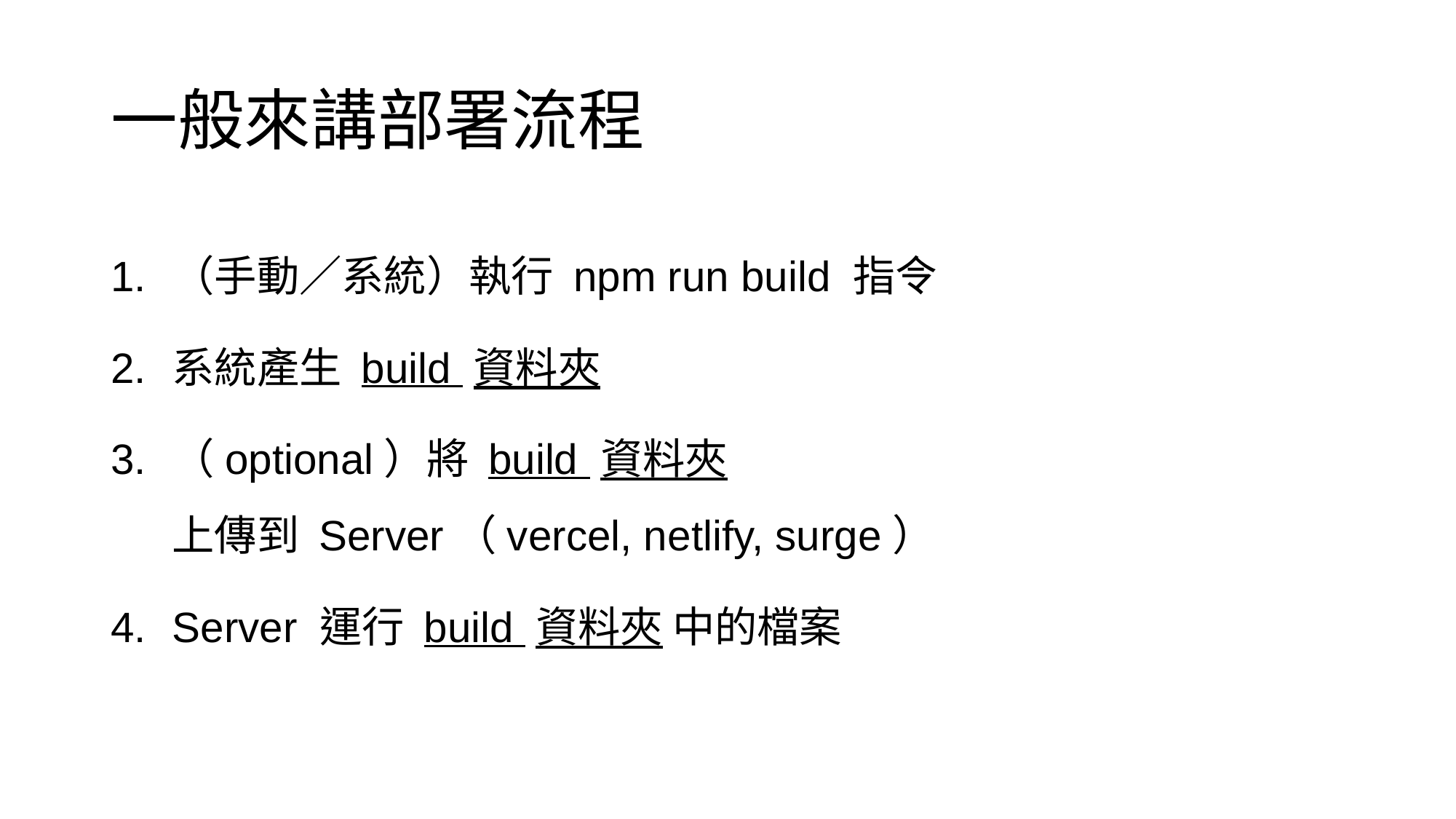

# 一般來講部署流程
（手動／系統）執行 npm run build 指令
系統產生 build 資料夾
（optional）將 build 資料夾
上傳到 Server（vercel, netlify, surge）
Server 運行 build 資料夾 中的檔案